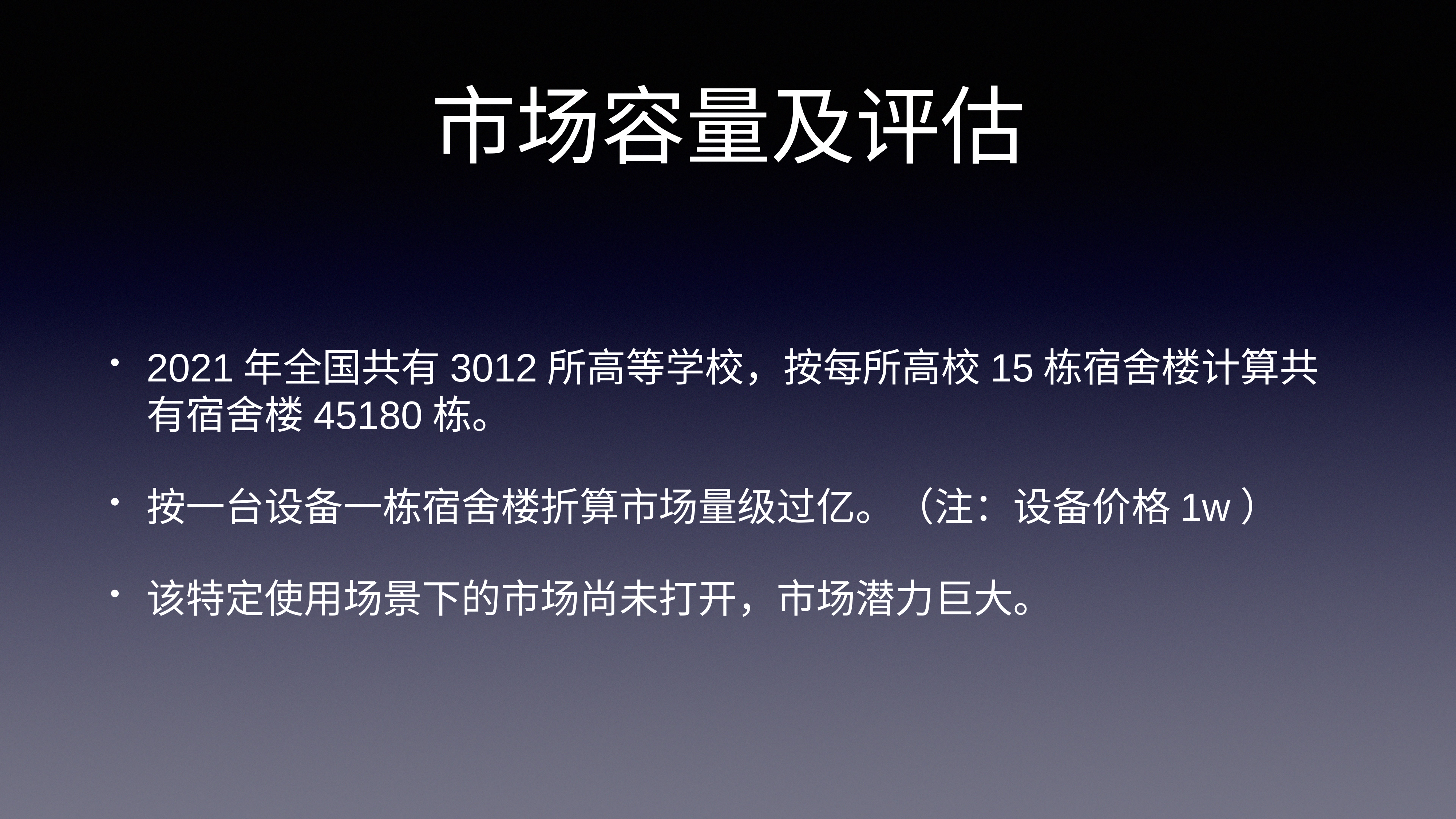

# 市场容量及评估
2021年全国共有3012所高等学校，按每所高校15栋宿舍楼计算共有宿舍楼45180栋。
按一台设备一栋宿舍楼折算市场量级过亿。（注：设备价格1w）
该特定使用场景下的市场尚未打开，市场潜力巨大。